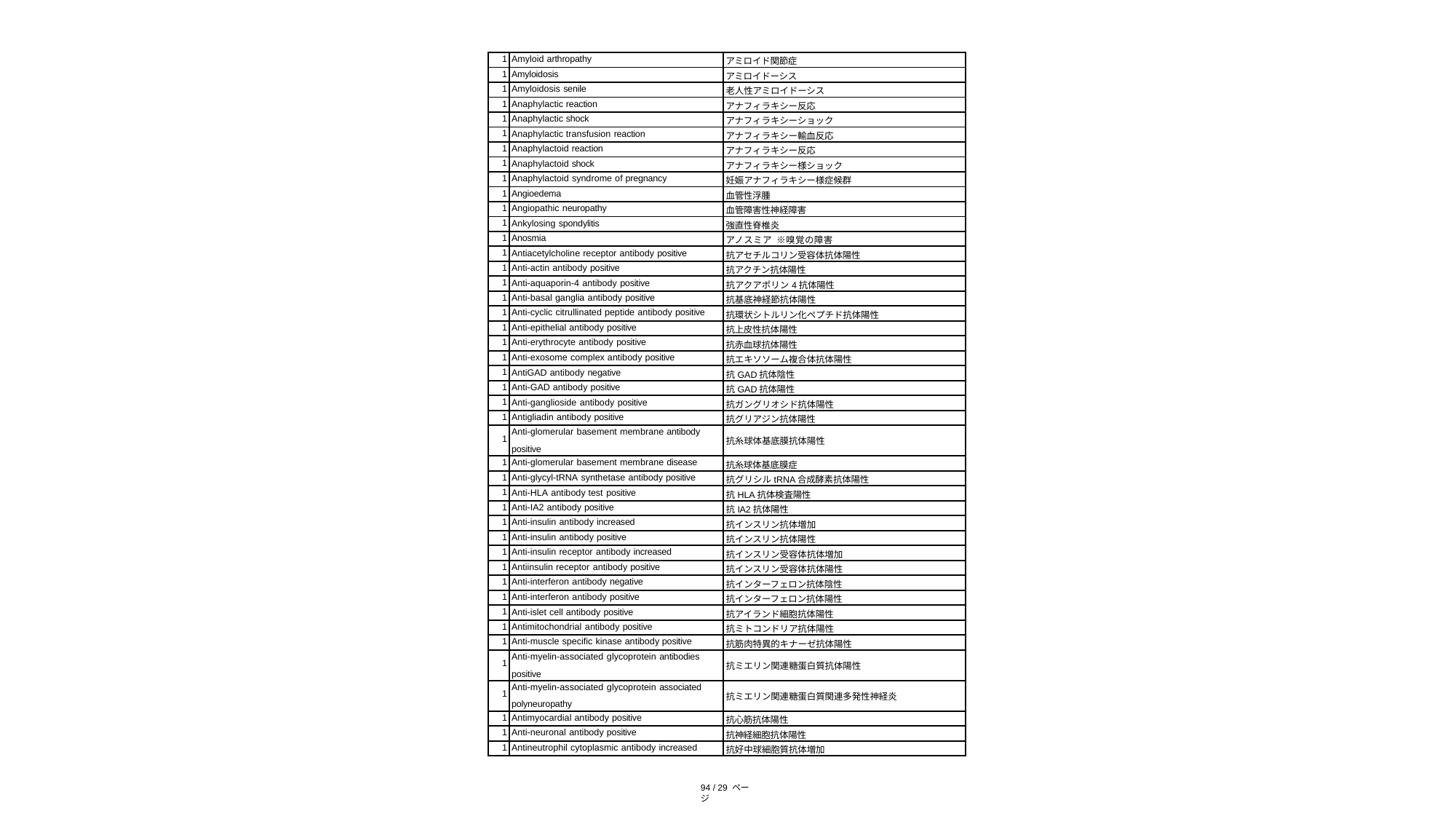

| 1 | Amyloid arthropathy | アミロイド関節症 |
| --- | --- | --- |
| 1 | Amyloidosis | アミロイドーシス |
| 1 | Amyloidosis senile | 老人性アミロイドーシス |
| 1 | Anaphylactic reaction | アナフィラキシー反応 |
| 1 | Anaphylactic shock | アナフィラキシーショック |
| 1 | Anaphylactic transfusion reaction | アナフィラキシー輸血反応 |
| 1 | Anaphylactoid reaction | アナフィラキシー反応 |
| 1 | Anaphylactoid shock | アナフィラキシー様ショック |
| 1 | Anaphylactoid syndrome of pregnancy | 妊娠アナフィラキシー様症候群 |
| 1 | Angioedema | 血管性浮腫 |
| 1 | Angiopathic neuropathy | 血管障害性神経障害 |
| 1 | Ankylosing spondylitis | 強直性脊椎炎 |
| 1 | Anosmia | アノスミア ※嗅覚の障害 |
| 1 | Antiacetylcholine receptor antibody positive | 抗アセチルコリン受容体抗体陽性 |
| 1 | Anti-actin antibody positive | 抗アクチン抗体陽性 |
| 1 | Anti-aquaporin-4 antibody positive | 抗アクアポリン4抗体陽性 |
| 1 | Anti-basal ganglia antibody positive | 抗基底神経節抗体陽性 |
| 1 | Anti-cyclic citrullinated peptide antibody positive | 抗環状シトルリン化ペプチド抗体陽性 |
| 1 | Anti-epithelial antibody positive | 抗上皮性抗体陽性 |
| 1 | Anti-erythrocyte antibody positive | 抗赤血球抗体陽性 |
| 1 | Anti-exosome complex antibody positive | 抗エキソソーム複合体抗体陽性 |
| 1 | AntiGAD antibody negative | 抗GAD抗体陰性 |
| 1 | Anti-GAD antibody positive | 抗GAD抗体陽性 |
| 1 | Anti-ganglioside antibody positive | 抗ガングリオシド抗体陽性 |
| 1 | Antigliadin antibody positive | 抗グリアジン抗体陽性 |
| 1 | Anti-glomerular basement membrane antibody positive | 抗糸球体基底膜抗体陽性 |
| 1 | Anti-glomerular basement membrane disease | 抗糸球体基底膜症 |
| 1 | Anti-glycyl-tRNA synthetase antibody positive | 抗グリシルtRNA合成酵素抗体陽性 |
| 1 | Anti-HLA antibody test positive | 抗HLA抗体検査陽性 |
| 1 | Anti-IA2 antibody positive | 抗IA2抗体陽性 |
| 1 | Anti-insulin antibody increased | 抗インスリン抗体増加 |
| 1 | Anti-insulin antibody positive | 抗インスリン抗体陽性 |
| 1 | Anti-insulin receptor antibody increased | 抗インスリン受容体抗体増加 |
| 1 | Antiinsulin receptor antibody positive | 抗インスリン受容体抗体陽性 |
| 1 | Anti-interferon antibody negative | 抗インターフェロン抗体陰性 |
| 1 | Anti-interferon antibody positive | 抗インターフェロン抗体陽性 |
| 1 | Anti-islet cell antibody positive | 抗アイランド細胞抗体陽性 |
| 1 | Antimitochondrial antibody positive | 抗ミトコンドリア抗体陽性 |
| 1 | Anti-muscle specific kinase antibody positive | 抗筋肉特異的キナーゼ抗体陽性 |
| 1 | Anti-myelin-associated glycoprotein antibodies positive | 抗ミエリン関連糖蛋白質抗体陽性 |
| 1 | Anti-myelin-associated glycoprotein associated polyneuropathy | 抗ミエリン関連糖蛋白質関連多発性神経炎 |
| 1 | Antimyocardial antibody positive | 抗心筋抗体陽性 |
| 1 | Anti-neuronal antibody positive | 抗神経細胞抗体陽性 |
| 1 | Antineutrophil cytoplasmic antibody increased | 抗好中球細胞質抗体増加 |
94 / 29 ページ